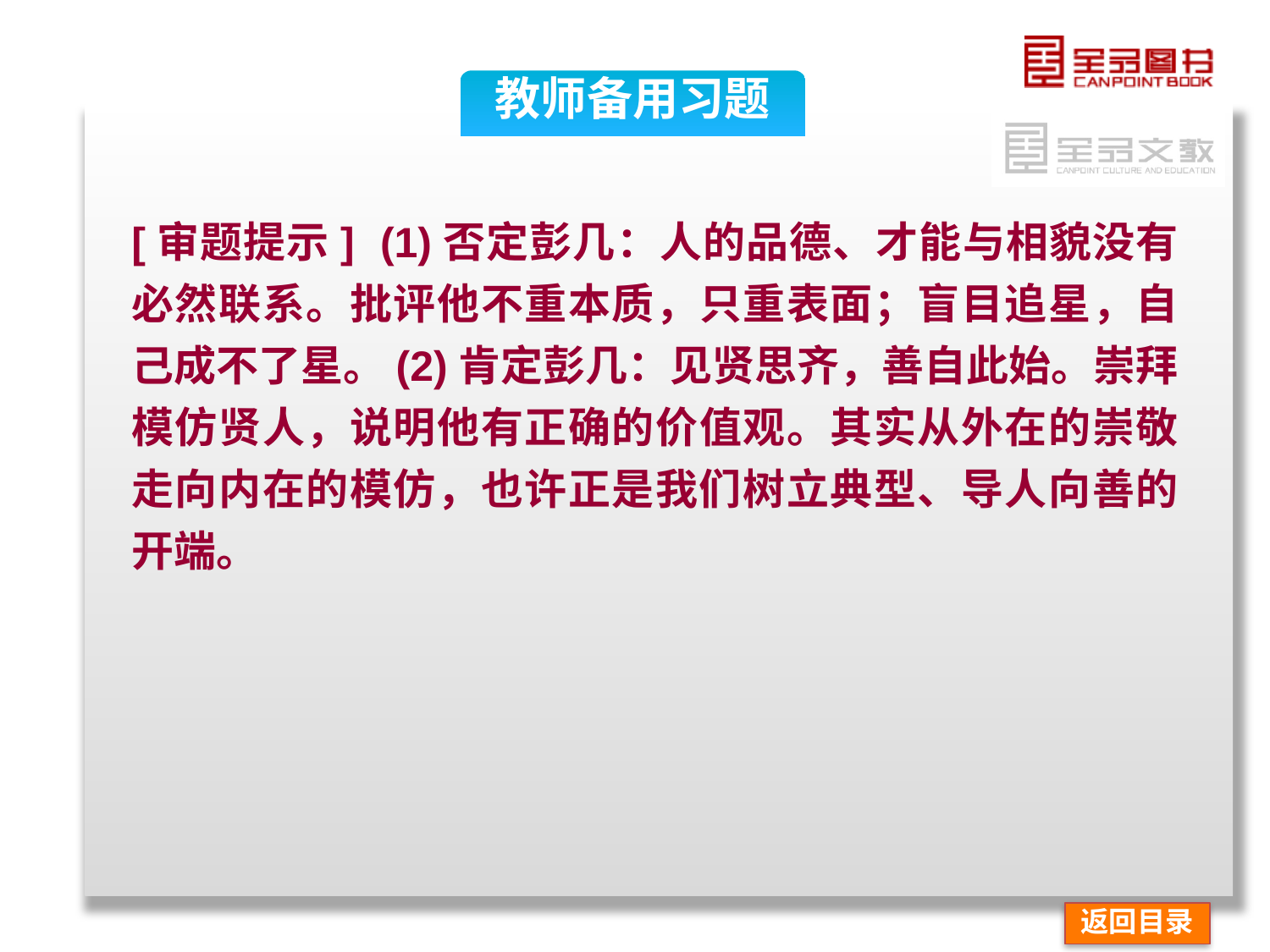

教师备用习题
[审题提示]  (1)否定彭几：人的品德、才能与相貌没有必然联系。批评他不重本质，只重表面；盲目追星，自己成不了星。(2)肯定彭几：见贤思齐，善自此始。崇拜模仿贤人，说明他有正确的价值观。其实从外在的崇敬走向内在的模仿，也许正是我们树立典型、导人向善的开端。

返回目录